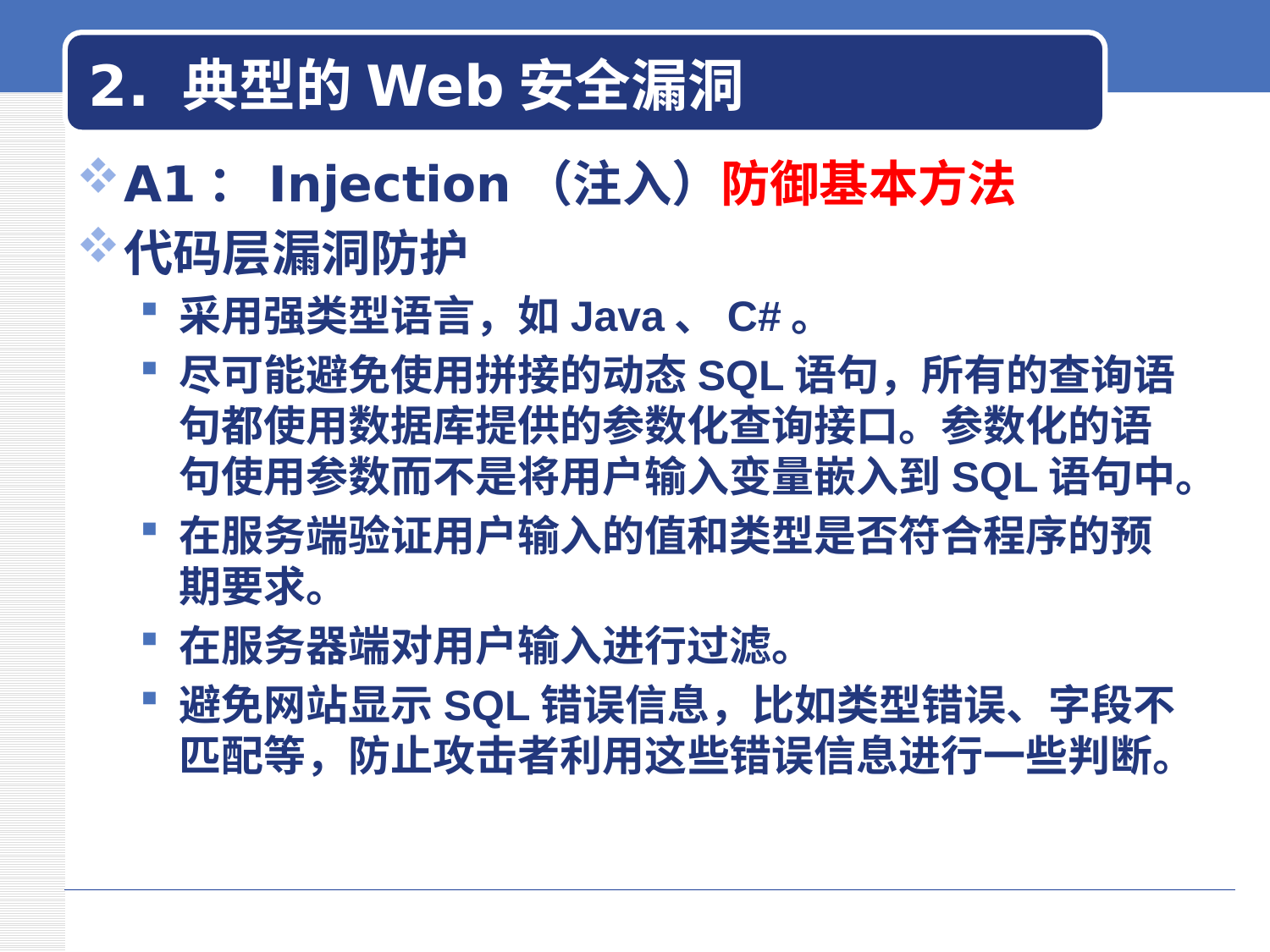

# 2. 典型的Web安全漏洞
A1：Injection（注入）防御基本方法
代码层漏洞防护
采用强类型语言，如Java、C#。
尽可能避免使用拼接的动态SQL语句，所有的查询语句都使用数据库提供的参数化查询接口。参数化的语句使用参数而不是将用户输入变量嵌入到SQL语句中。
在服务端验证用户输入的值和类型是否符合程序的预期要求。
在服务器端对用户输入进行过滤。
避免网站显示SQL错误信息，比如类型错误、字段不匹配等，防止攻击者利用这些错误信息进行一些判断。